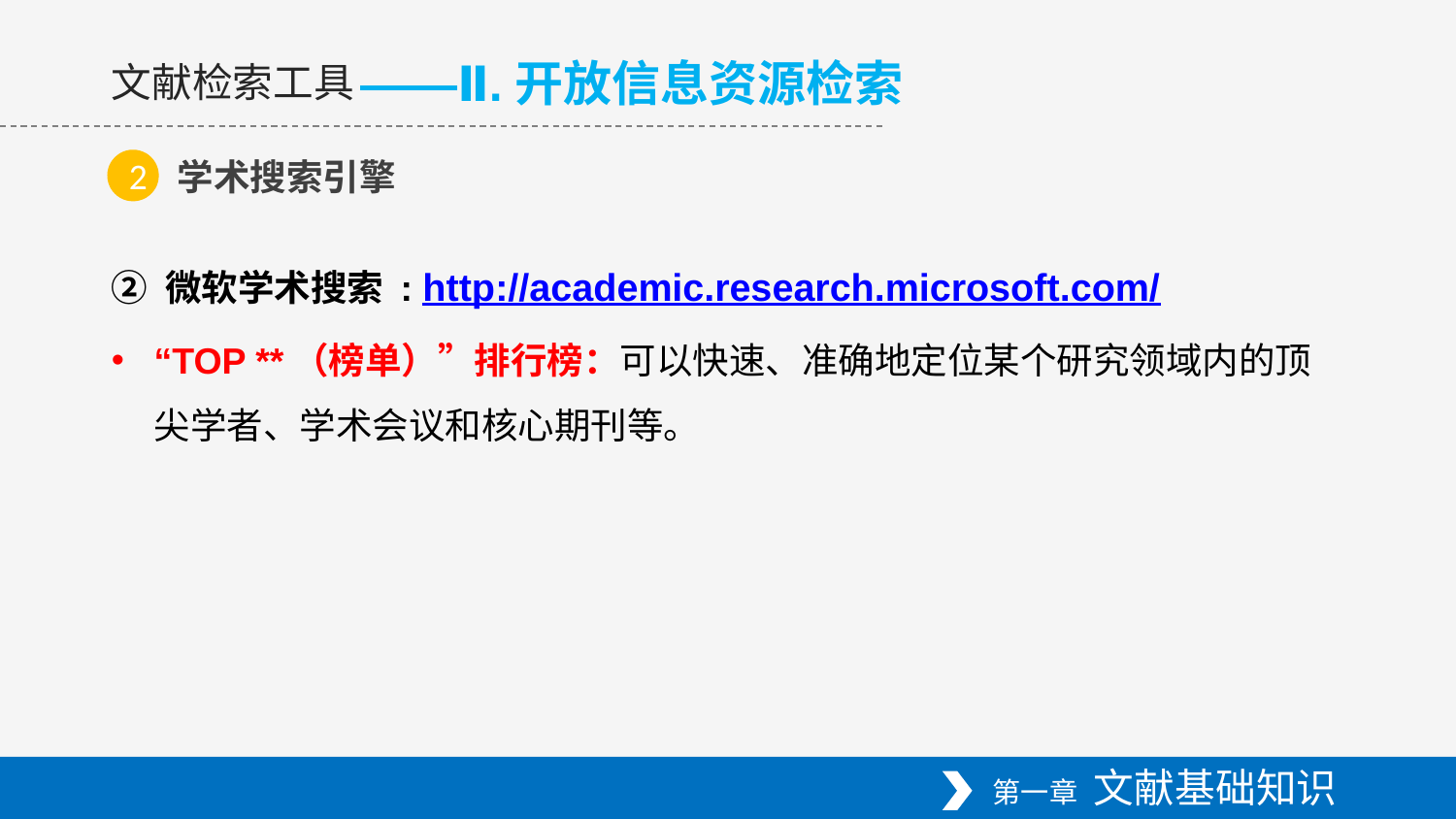

——Ⅱ.开放信息资源检索
文献检索工具
学术搜索引擎
2
② 微软学术搜索 : http://academic.research.microsoft.com/
“TOP **（榜单）”排行榜：可以快速、准确地定位某个研究领域内的顶尖学者、学术会议和核心期刊等。